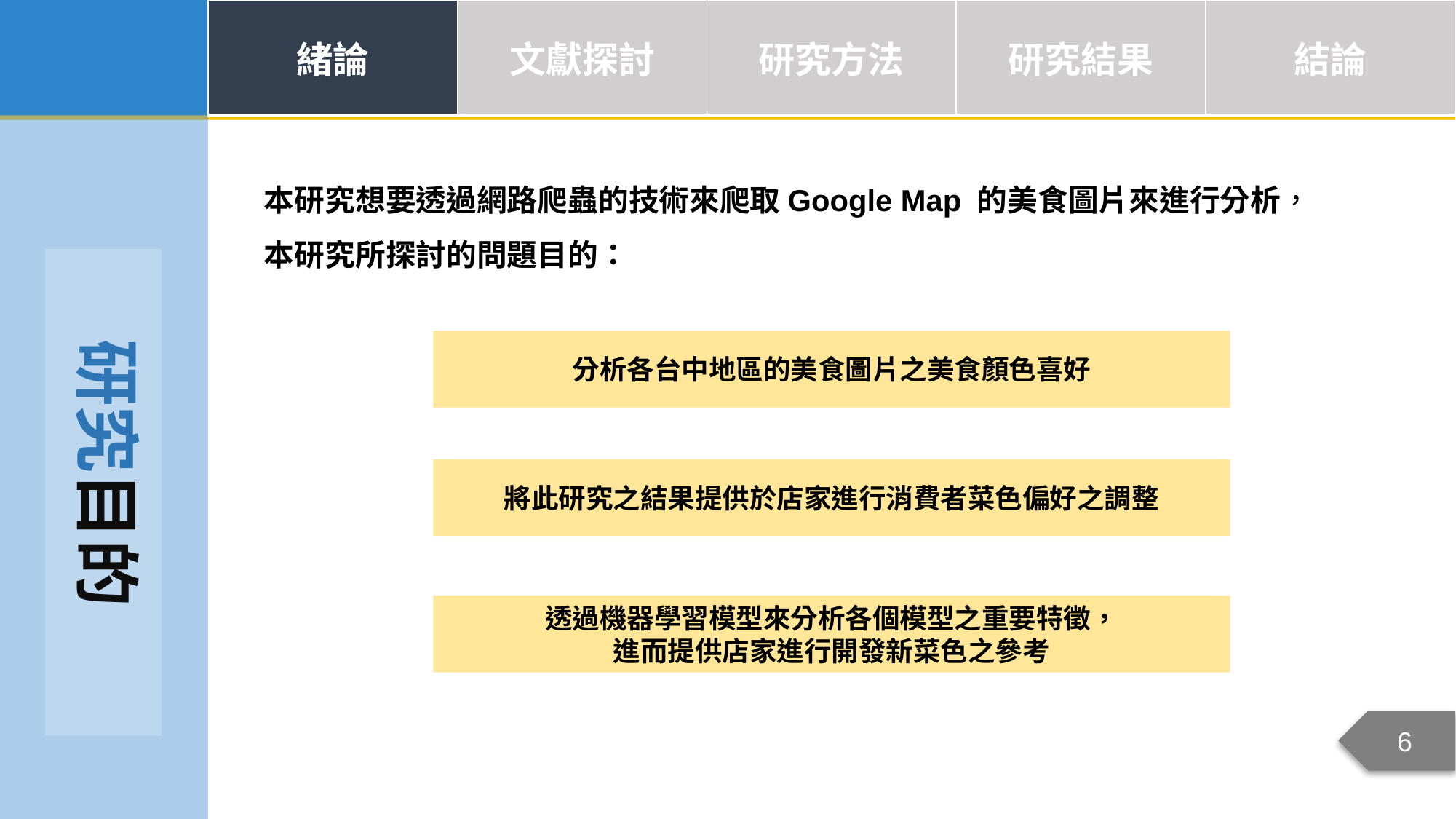

| 緒論 | 文獻探討 | 研究方法 | 研究結果 | 結論 |
| --- | --- | --- | --- | --- |
本研究想要透過網路爬蟲的技術來爬取Google Map 的美食圖片來進行分析，本研究所探討的問題目的：

研究目的

分析各台中地區的美食圖片之美食顏色喜好

將此研究之結果提供於店家進行消費者菜色偏好之調整

透過機器學習模型來分析各個模型之重要特徵，進而提供店家進行開發新菜色之參考